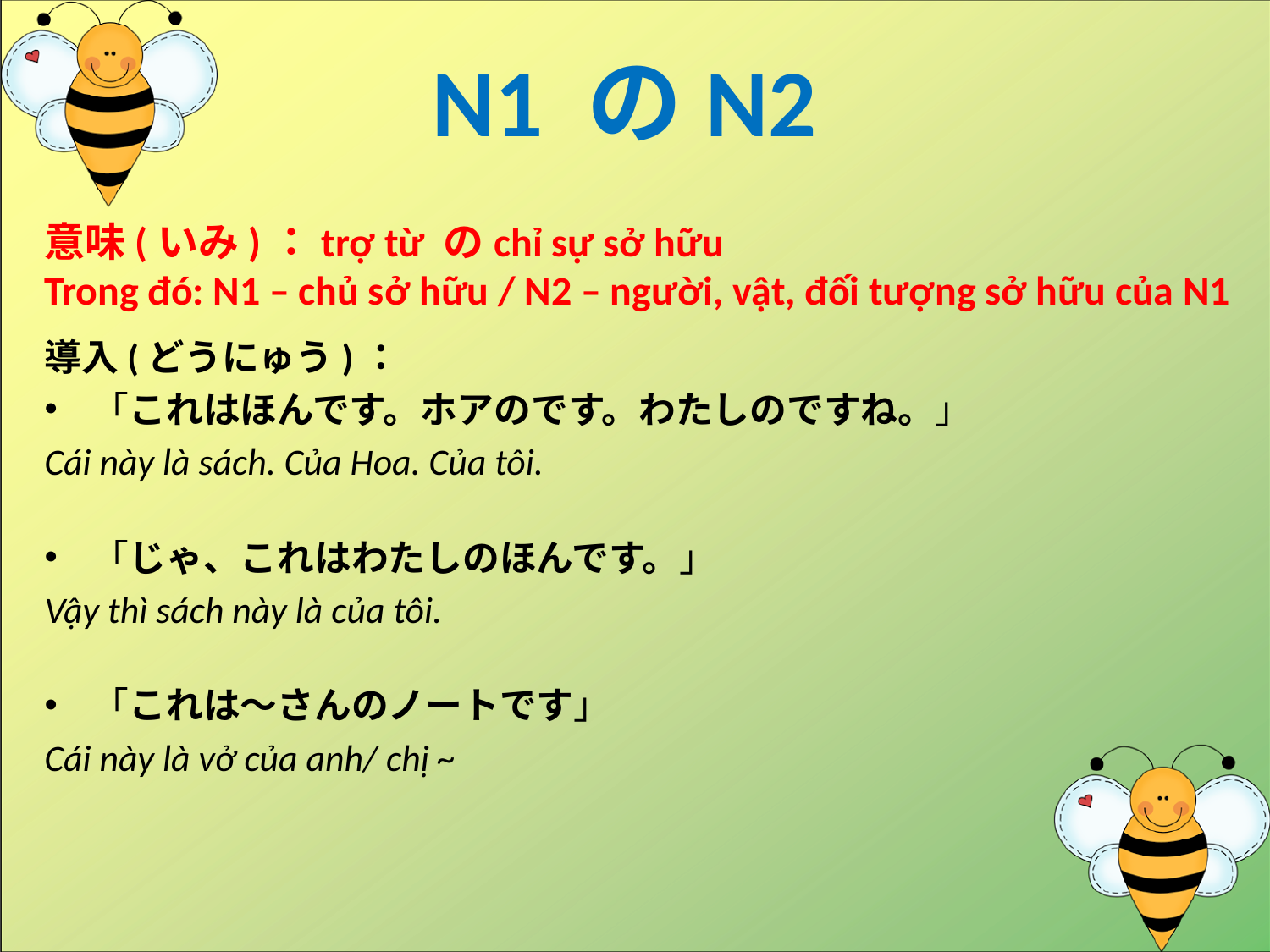

# N1 のN2
意味(いみ)：trợ từ のchỉ sự sở hữu
Trong đó: N1 – chủ sở hữu / N2 – người, vật, đối tượng sở hữu của N1

導入(どうにゅう)：
「これはほんです。ホアのです。わたしのですね。」
Cái này là sách. Của Hoa. Của tôi.
「じゃ、これはわたしのほんです。」
Vậy thì sách này là của tôi.
「これは～さんのノートです」
Cái này là vở của anh/ chị ~